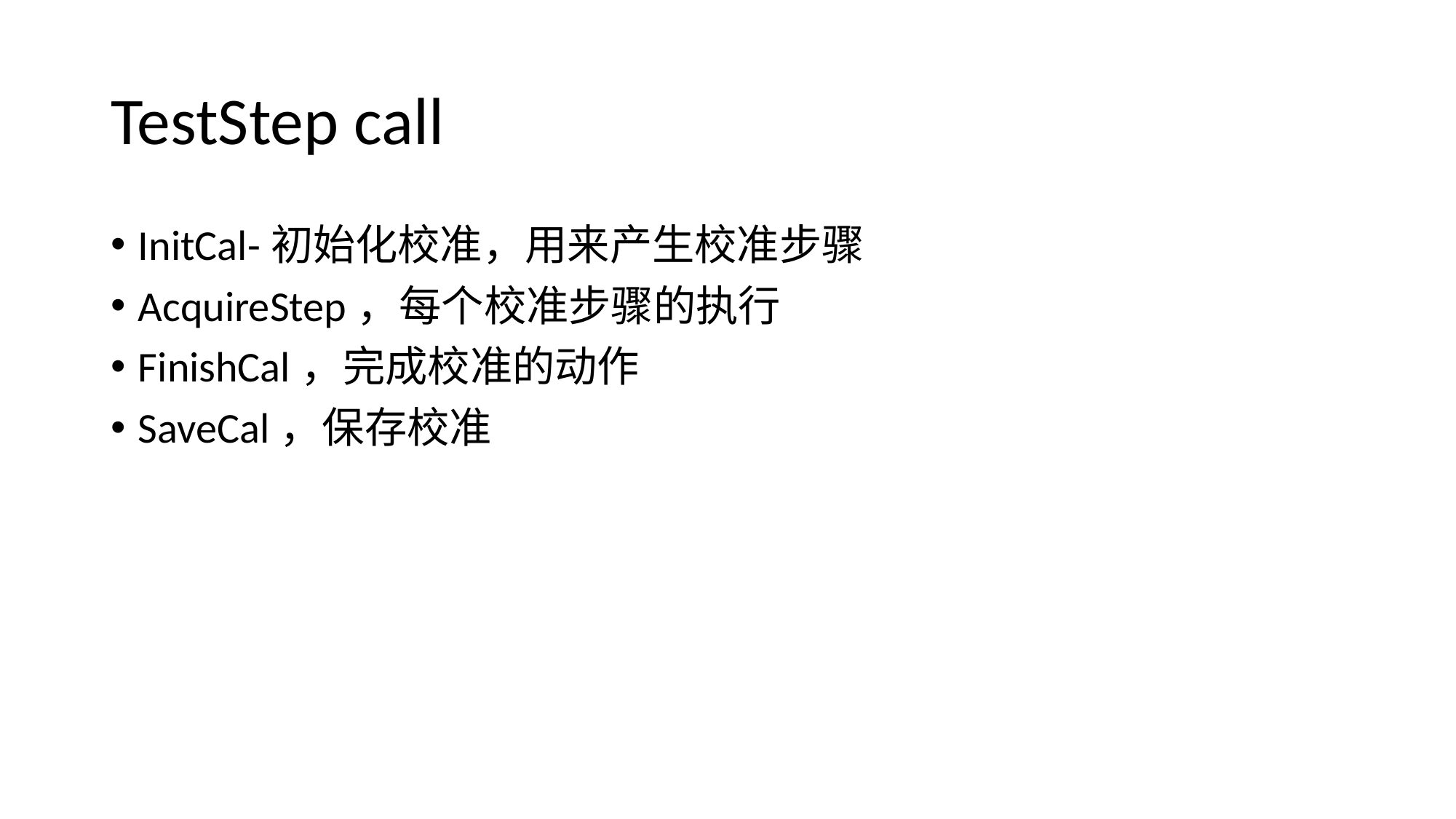

# TestStep call
InitCal-初始化校准，用来产生校准步骤
AcquireStep，每个校准步骤的执行
FinishCal，完成校准的动作
SaveCal，保存校准